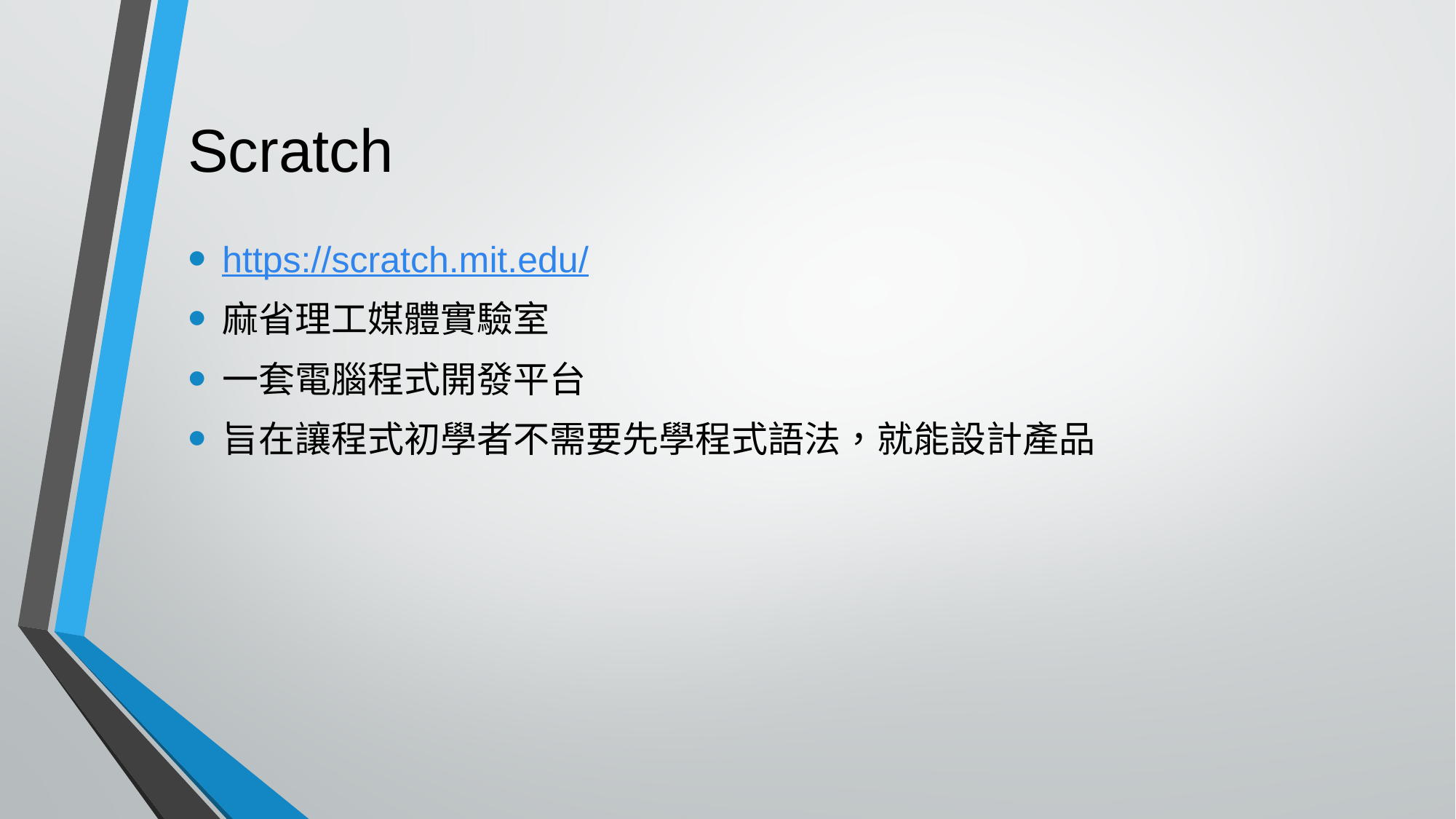

# Scratch
https://scratch.mit.edu/
麻省理工媒體實驗室
一套電腦程式開發平台
旨在讓程式初學者不需要先學程式語法，就能設計產品